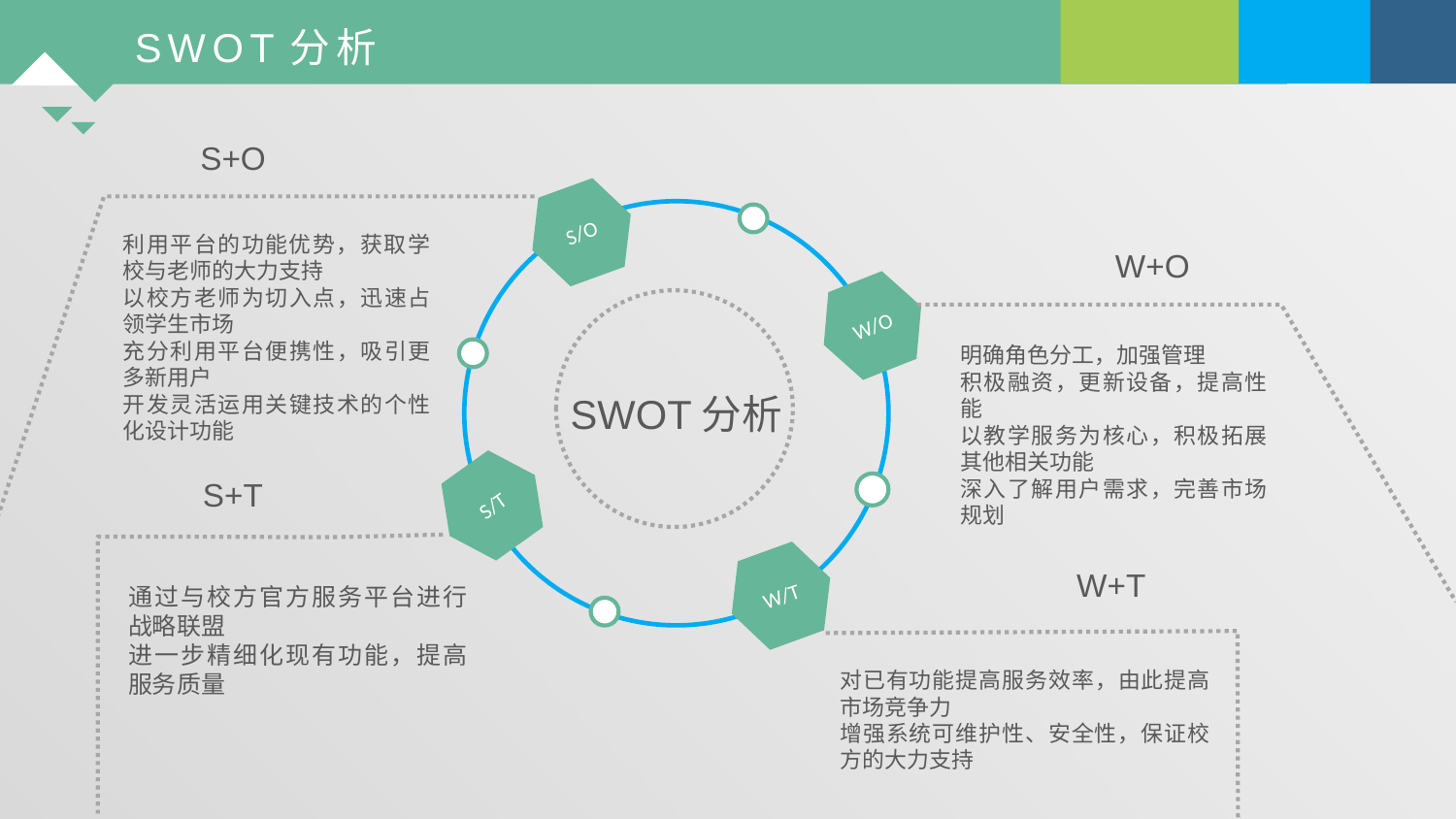

SWOT分析
S+O
S/O

利用平台的功能优势，获取学校与老师的大力支持
以校方老师为切入点，迅速占领学生市场
充分利用平台便携性，吸引更多新用户
开发灵活运用关键技术的个性化设计功能
W+O
W/O

SWOT分析

明确角色分工，加强管理
积极融资，更新设备，提高性能
以教学服务为核心，积极拓展其他相关功能
深入了解用户需求，完善市场规划
S/T
S+T

W/T
W+T
通过与校方官方服务平台进行战略联盟
进一步精细化现有功能，提高服务质量

对已有功能提高服务效率，由此提高市场竞争力
增强系统可维护性、安全性，保证校方的大力支持